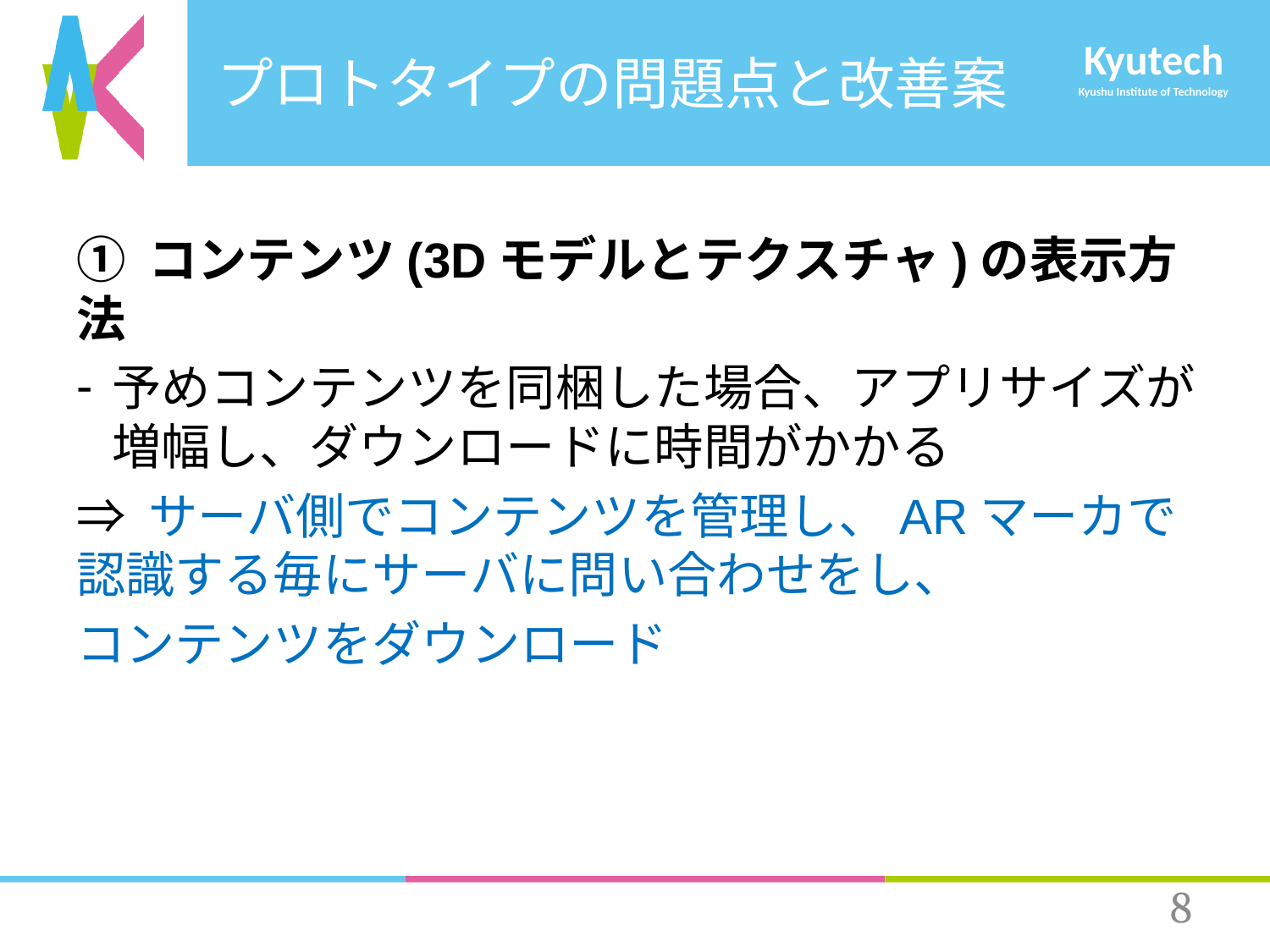

# プロトタイプの問題点と改善案
① コンテンツ(3Dモデルとテクスチャ)の表示方法
予めコンテンツを同梱した場合、アプリサイズが増幅し、ダウンロードに時間がかかる
⇒ サーバ側でコンテンツを管理し、ARマーカで認識する毎にサーバに問い合わせをし、
コンテンツをダウンロード
8